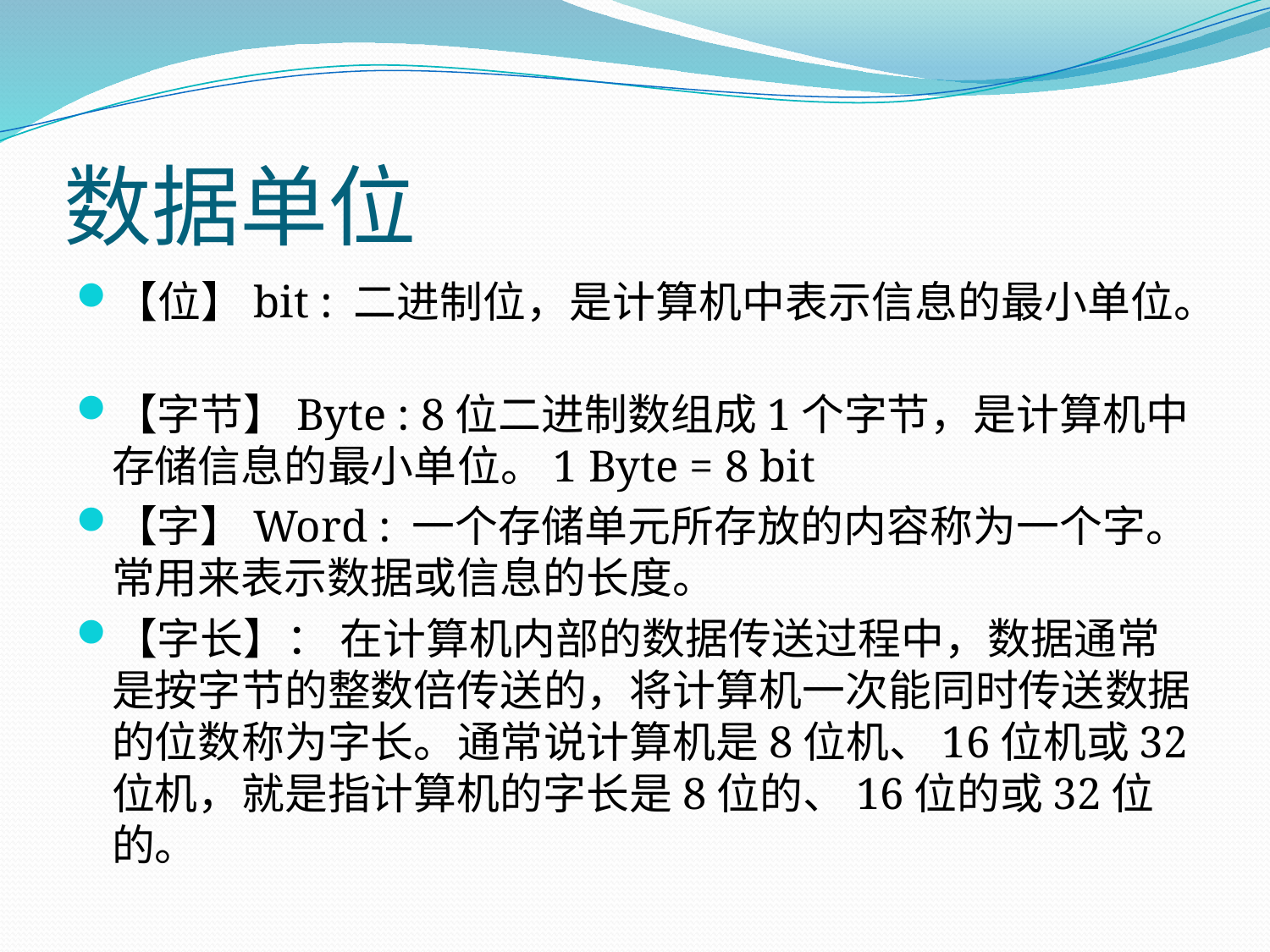

# 数据单位
【位】bit : 二进制位，是计算机中表示信息的最小单位。
【字节】Byte : 8位二进制数组成1个字节，是计算机中存储信息的最小单位。1 Byte = 8 bit
【字】Word : 一个存储单元所存放的内容称为一个字。常用来表示数据或信息的长度。
【字长】： 在计算机内部的数据传送过程中，数据通常是按字节的整数倍传送的，将计算机一次能同时传送数据的位数称为字长。通常说计算机是8位机、16位机或32位机，就是指计算机的字长是8位的、16位的或32位的。